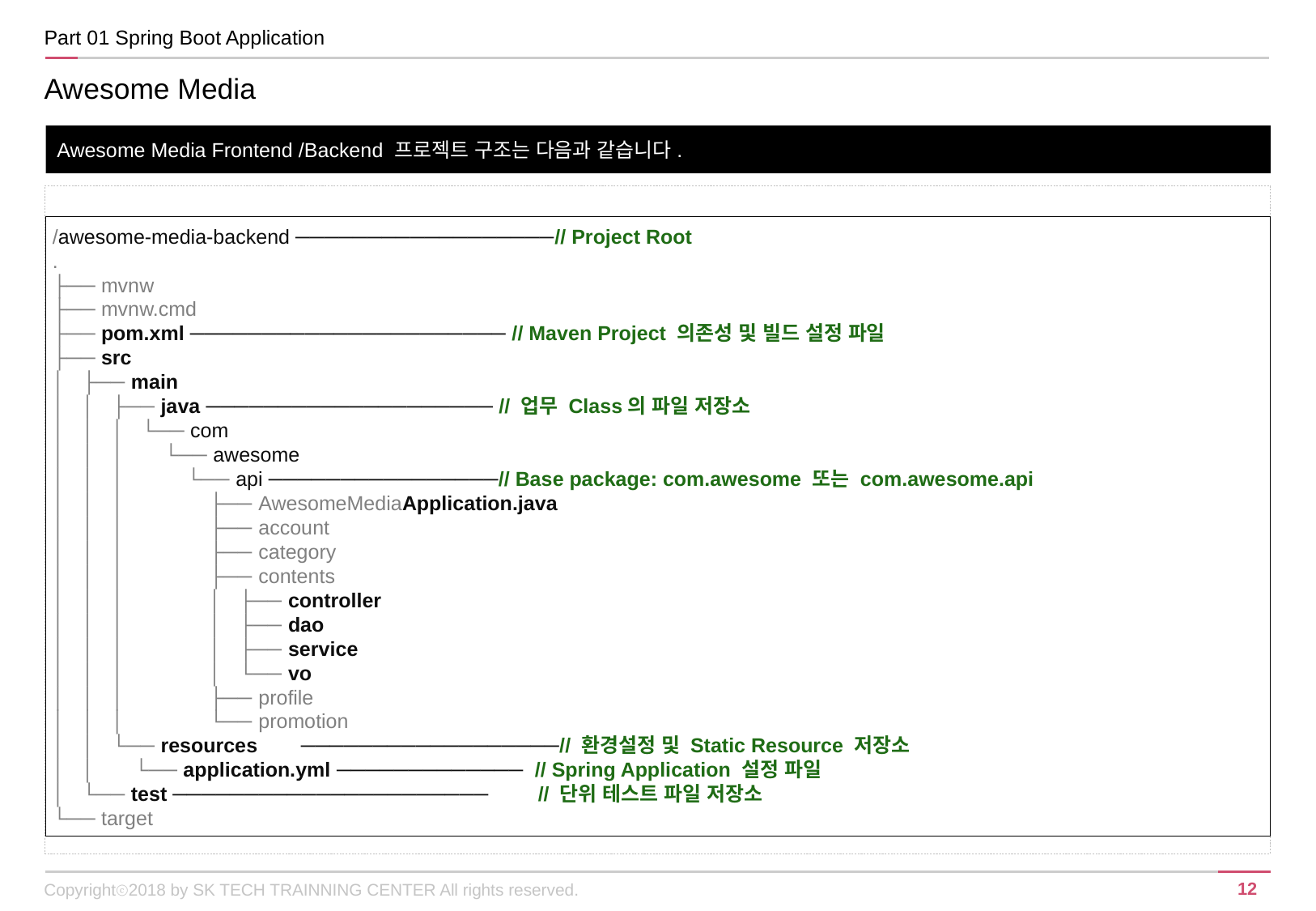

Part 01 Spring Boot Application

Awesome Media
Awesome Media Frontend /Backend 프로젝트 구조는 다음과 같습니다.
/awesome-media-backend ──────────────────// Project Root
.
├── mvnw
├── mvnw.cmd
├── pom.xml ────────────────────── // Maven Project 의존성 및 빌드 설정 파일
├── src
│   ├── main
│   │   ├── java ──────────────────── // 업무 Class의 파일 저장소
│   │   │   └── com
│   │   │       └── awesome
│   │   │           └── api ────────────────// Base package: com.awesome 또는 com.awesome.api
│   │   │               ├── AwesomeMediaApplication.java
│   │   │               ├── account
│   │   │               ├── category
│   │   │               ├── contents
│   │   │               │   ├── controller
│   │   │               │   ├── dao
│   │   │               │   ├── service
│   │   │               │   └── vo
│   │   │               ├── profile
│   │   │               └── promotion
│   │   └── resources	 ──────────────────// 환경설정 및 Static Resource 저장소
│   │       └── application.yml ─────────────  // Spring Application 설정 파일
│   └── test ──────────────────────	// 단위 테스트 파일 저장소
└── target
Copyrightⓒ2018 by SK TECH TRAINNING CENTER All rights reserved.